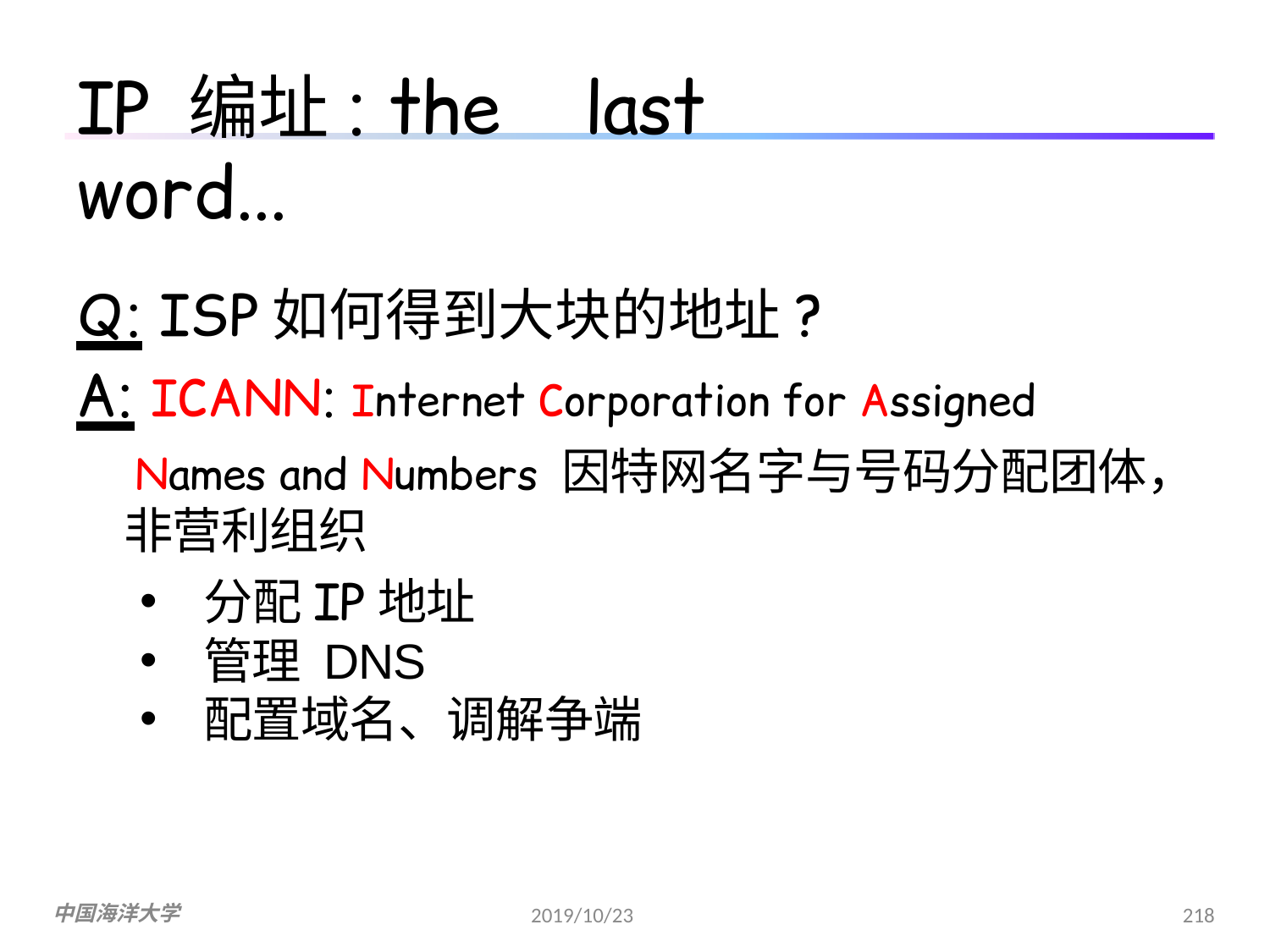

IP 编址: the	last word...
Q: ISP如何得到大块的地址?

A: ICANN: Internet Corporation for Assigned

Names and Numbers 因特网名字与号码分配团体，
非营利组织

分配IP地址
管理 DNS
配置域名、调解争端